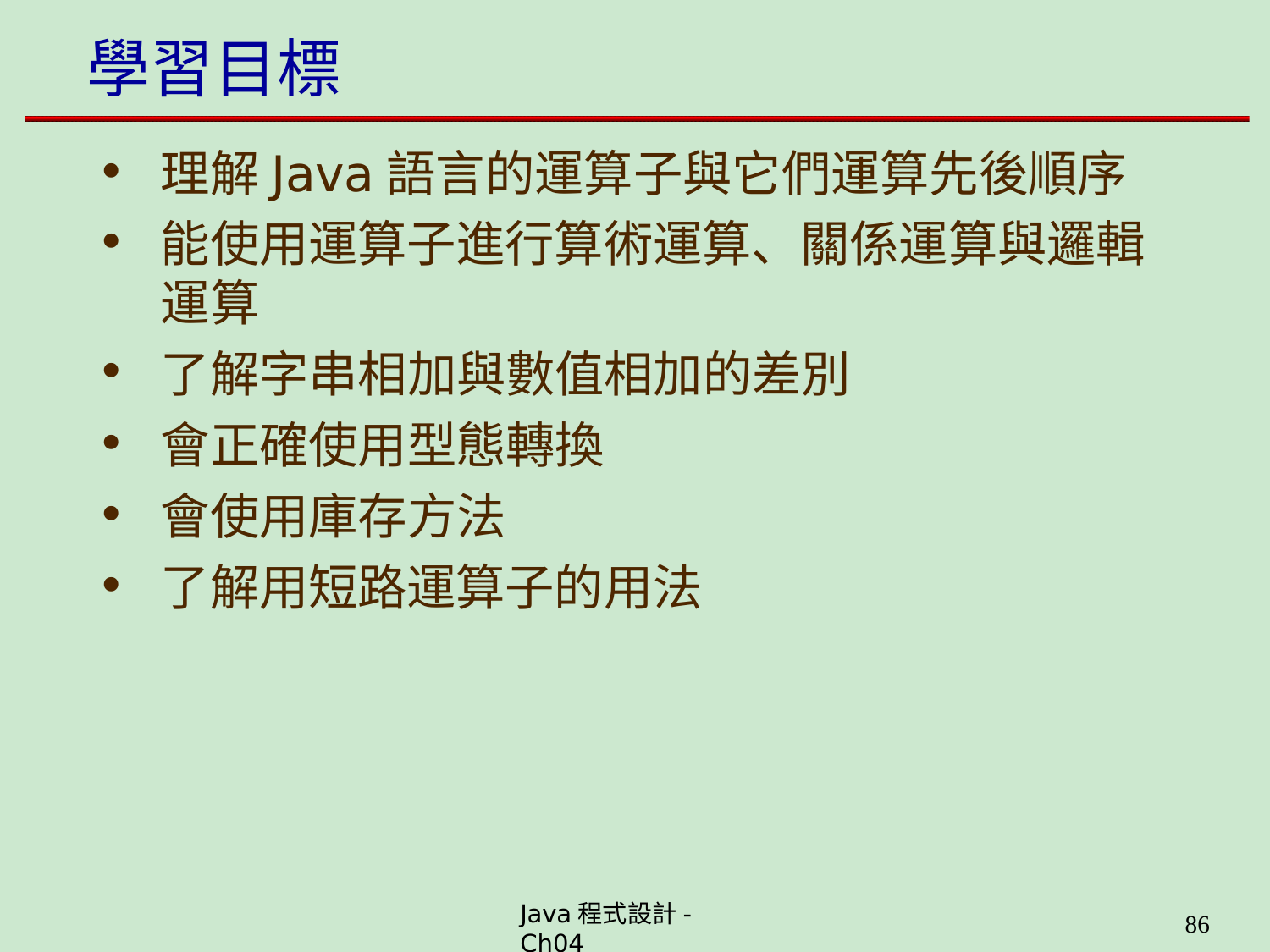

# 學習目標
理解Java語言的運算子與它們運算先後順序
能使用運算子進行算術運算、關係運算與邏輯 運算
了解字串相加與數值相加的差別
會正確使用型態轉換
會使用庫存方法
了解用短路運算子的用法
Java程式設計-Ch04
86